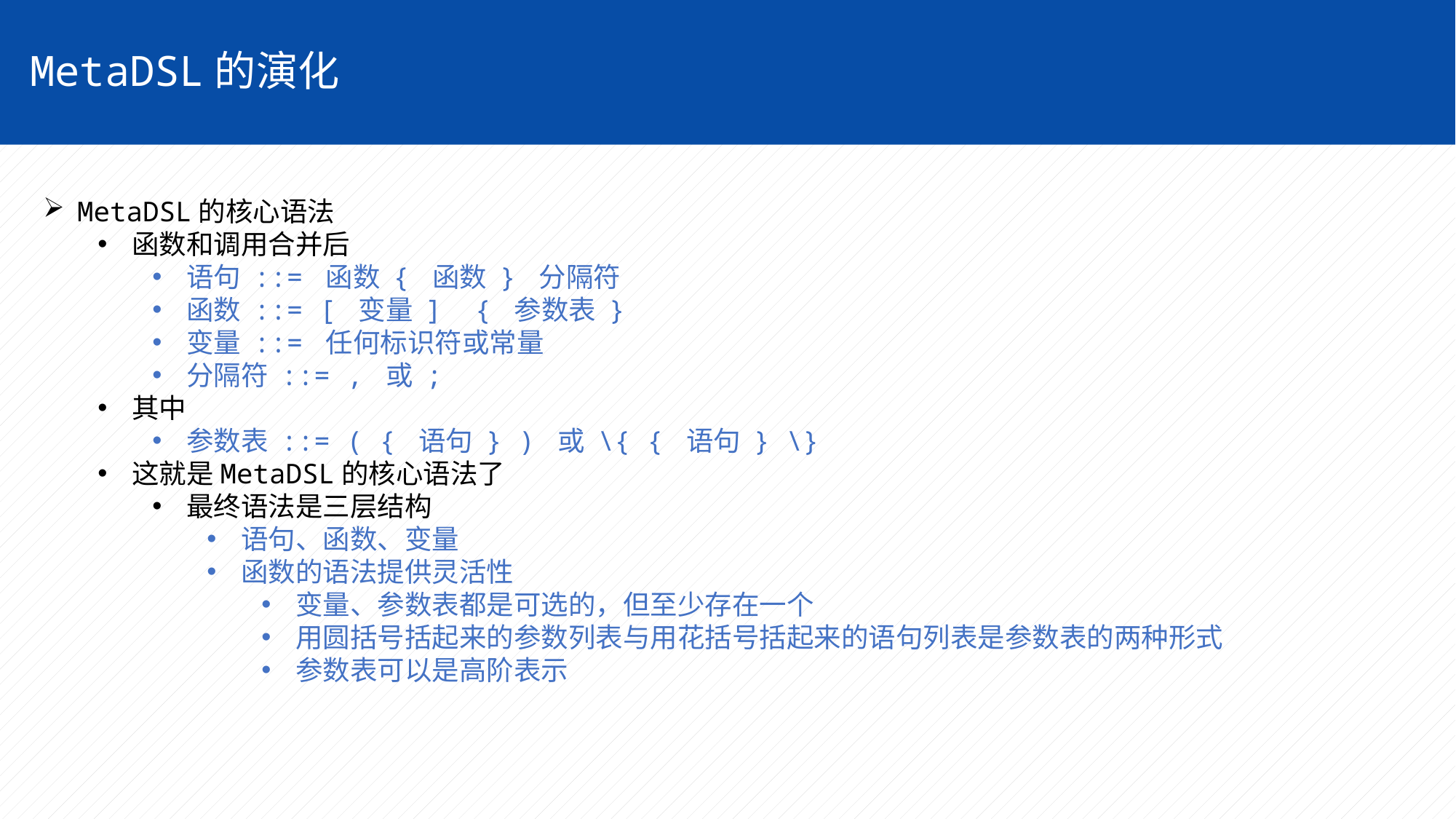

MetaDSL的演化
MetaDSL的核心语法
函数和调用合并后
语句 ::= 函数 { 函数 } 分隔符
函数 ::= [ 变量 ]  { 参数表 }
变量 ::= 任何标识符或常量
分隔符 ::= , 或 ;
其中
参数表 ::= ( { 语句 } ) 或 \{ { 语句 } \}
这就是MetaDSL的核心语法了
最终语法是三层结构
语句、函数、变量
函数的语法提供灵活性
变量、参数表都是可选的，但至少存在一个
用圆括号括起来的参数列表与用花括号括起来的语句列表是参数表的两种形式
参数表可以是高阶表示